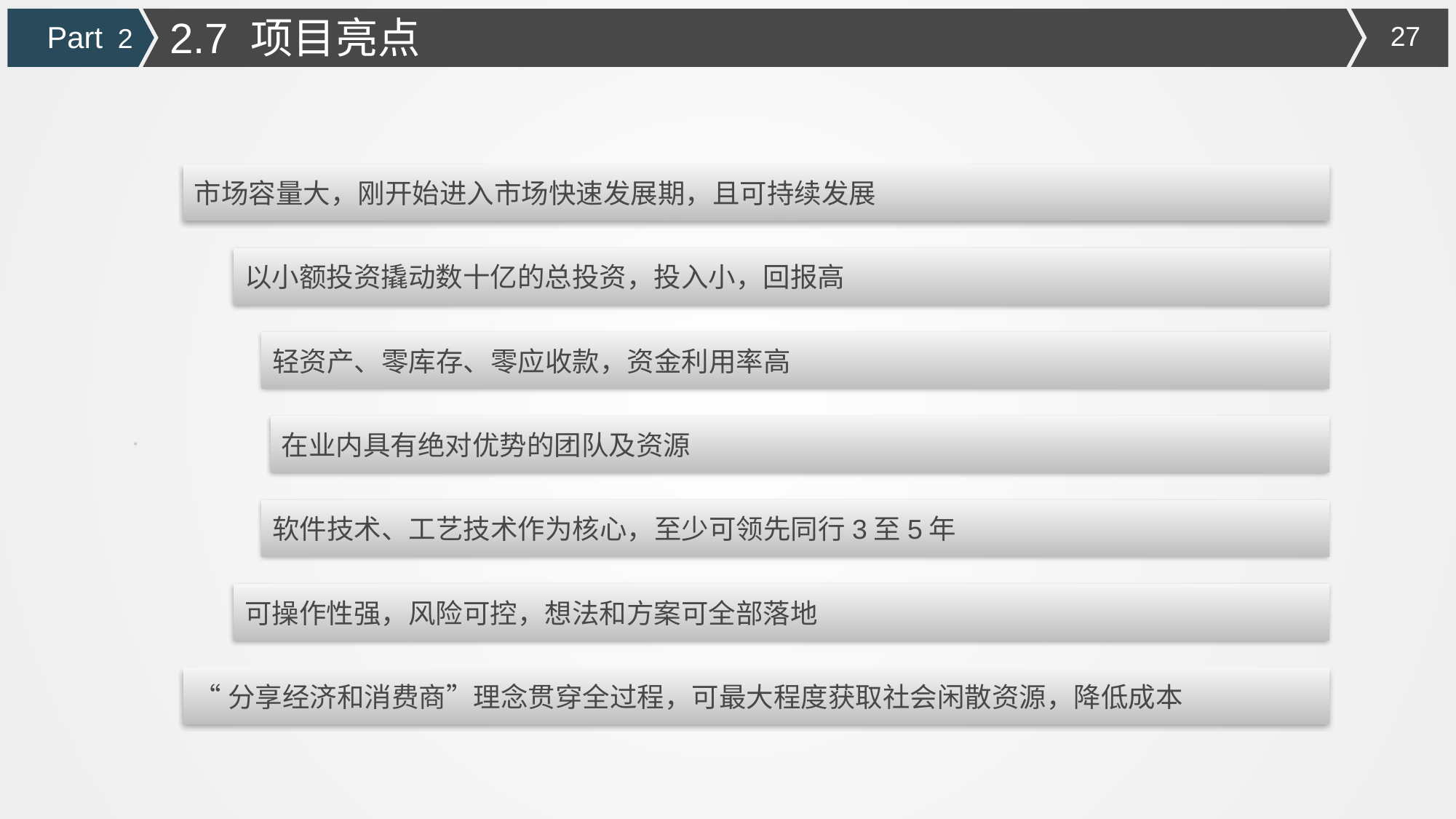

2.7 项目亮点
Part  2
市场容量大，刚开始进入市场快速发展期，且可持续发展
以小额投资撬动数十亿的总投资，投入小，回报高
轻资产、零库存、零应收款，资金利用率高
在业内具有绝对优势的团队及资源
软件技术、工艺技术作为核心，至少可领先同行3至5年
可操作性强，风险可控，想法和方案可全部落地
“分享经济和消费商”理念贯穿全过程，可最大程度获取社会闲散资源，降低成本